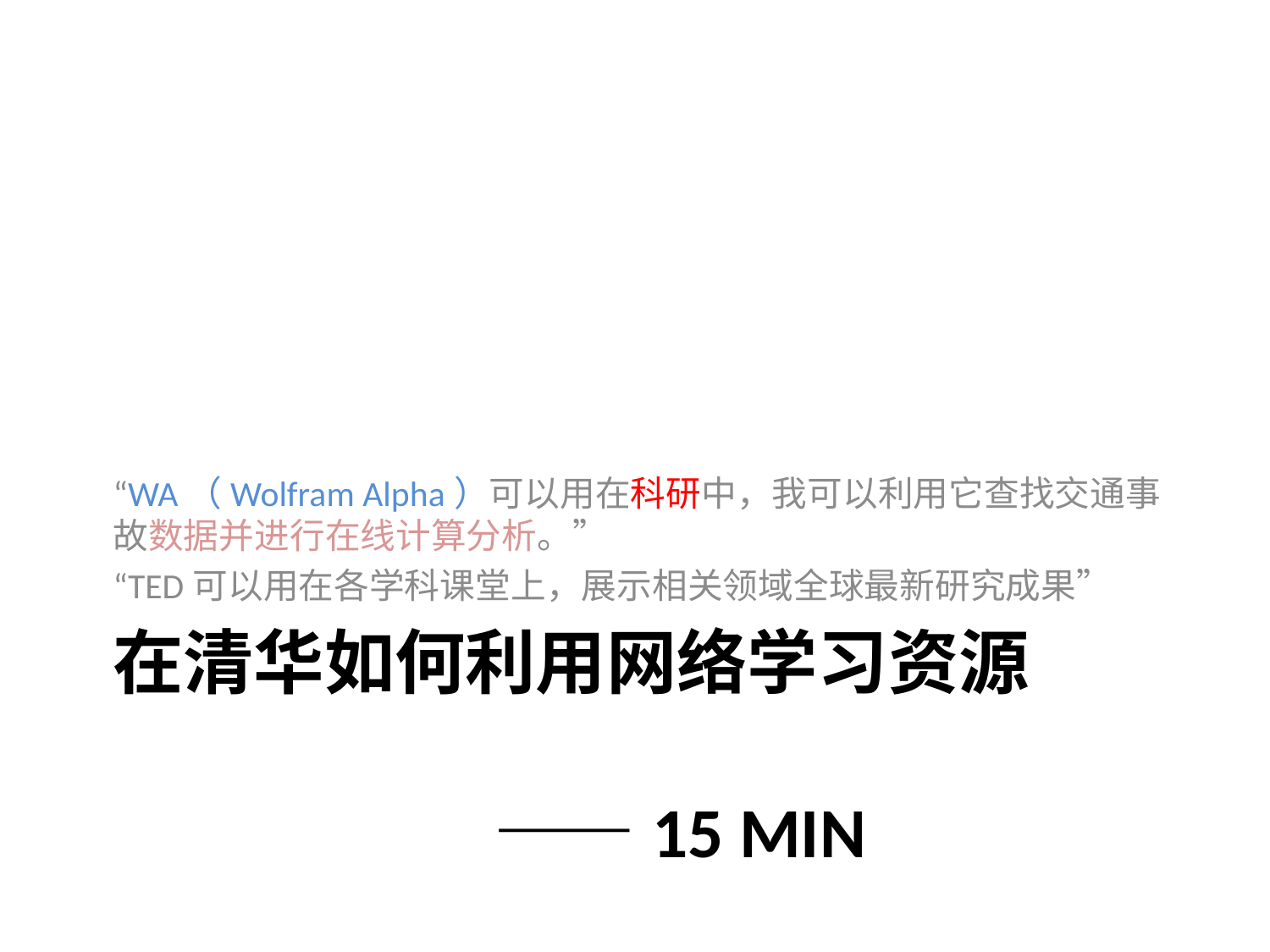

“WA（Wolfram Alpha）可以用在科研中，我可以利用它查找交通事故数据并进行在线计算分析。”
“TED可以用在各学科课堂上，展示相关领域全球最新研究成果”
# 在清华如何利用网络学习资源 ——15 min